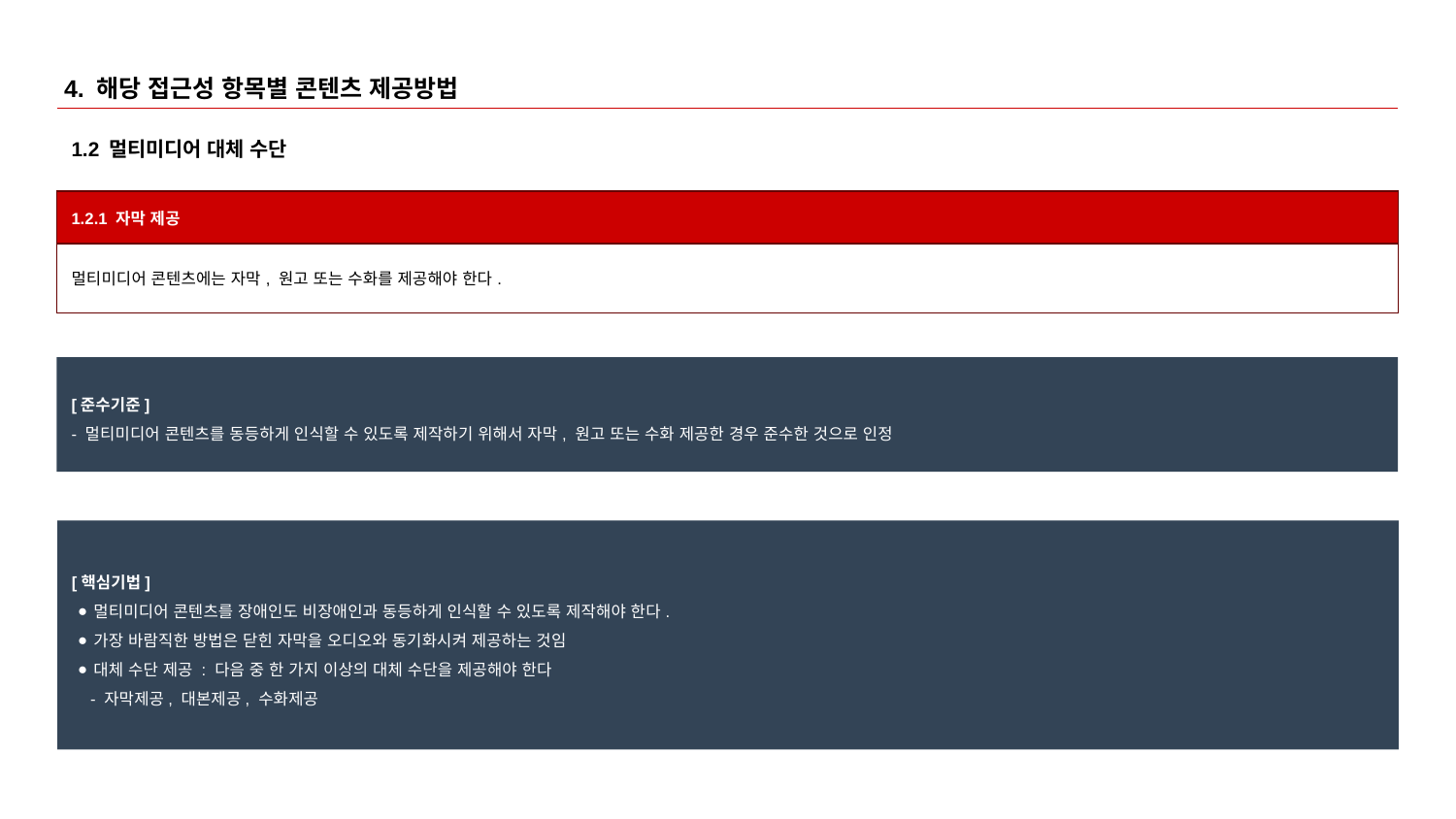

# 4. 해당 접근성 항목별 콘텐츠 제공방법
1.2 멀티미디어 대체 수단
| 1.2.1 자막 제공 |
| --- |
| 멀티미디어 콘텐츠에는 자막, 원고 또는 수화를 제공해야 한다. |
[준수기준]
- 멀티미디어 콘텐츠를 동등하게 인식할 수 있도록 제작하기 위해서 자막, 원고 또는 수화 제공한 경우 준수한 것으로 인정
[핵심기법]
멀티미디어 콘텐츠를 장애인도 비장애인과 동등하게 인식할 수 있도록 제작해야 한다.
가장 바람직한 방법은 닫힌 자막을 오디오와 동기화시켜 제공하는 것임
대체 수단 제공 : 다음 중 한 가지 이상의 대체 수단을 제공해야 한다
    - 자막제공, 대본제공, 수화제공